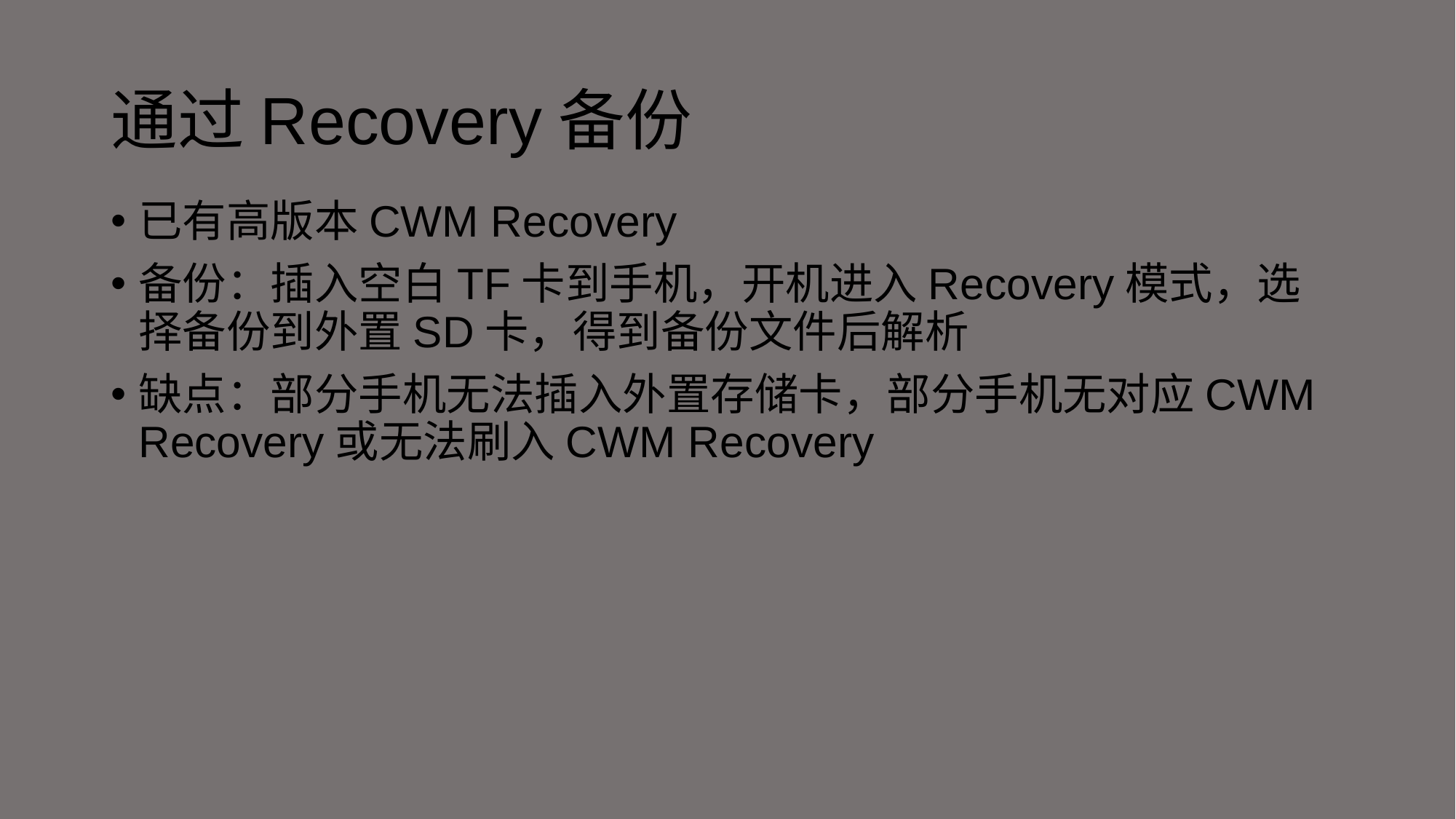

# 通过Recovery备份

已有高版本CWM Recovery
备份：插入空白TF卡到手机，开机进入Recovery模式，选择备份到外置SD卡，得到备份文件后解析
缺点：部分手机无法插入外置存储卡，部分手机无对应CWM Recovery或无法刷入CWM Recovery